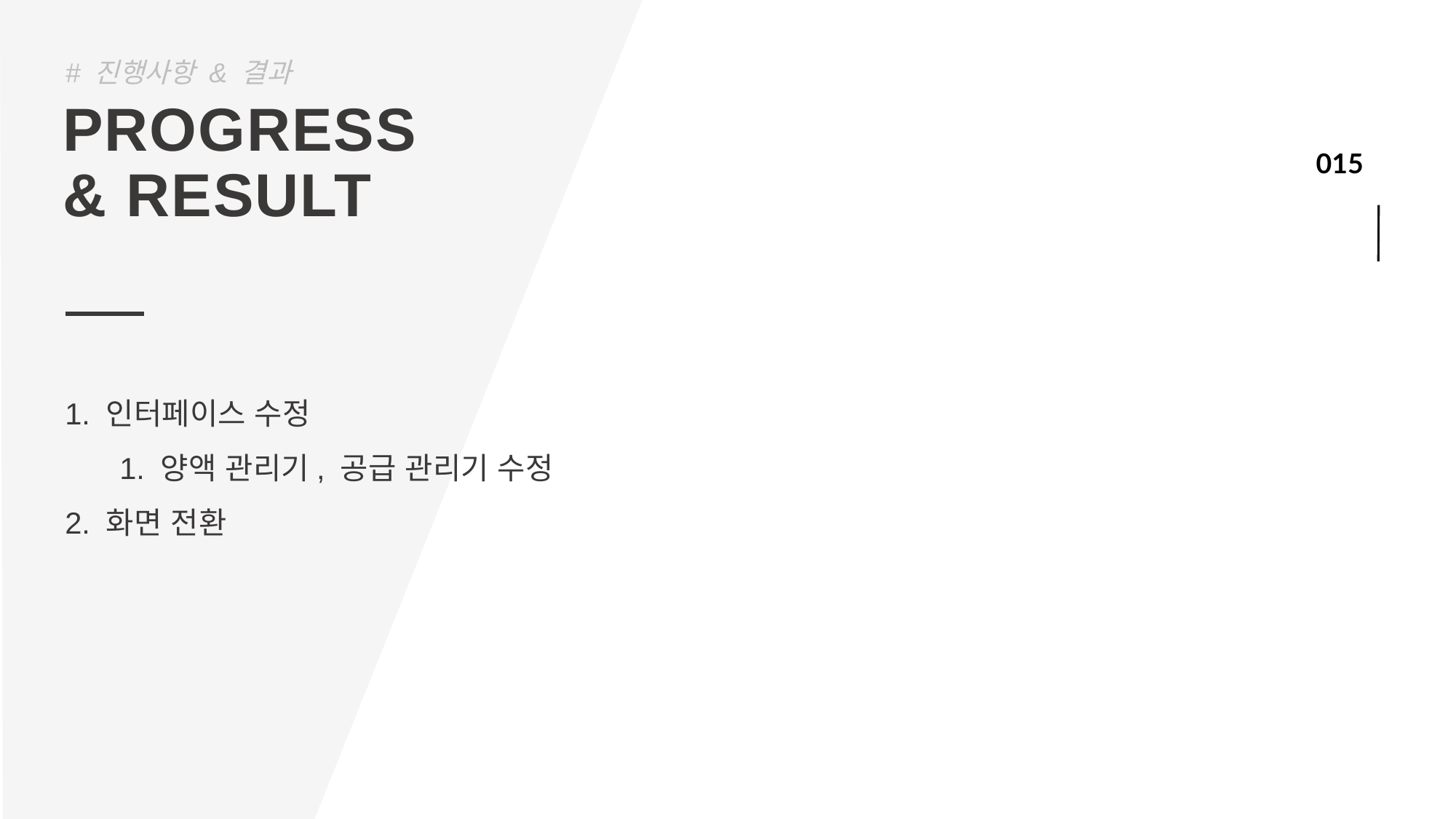

# 진행사항 & 결과
PROGRESS
& RESULT
인터페이스 수정
양액 관리기, 공급 관리기 수정
화면 전환